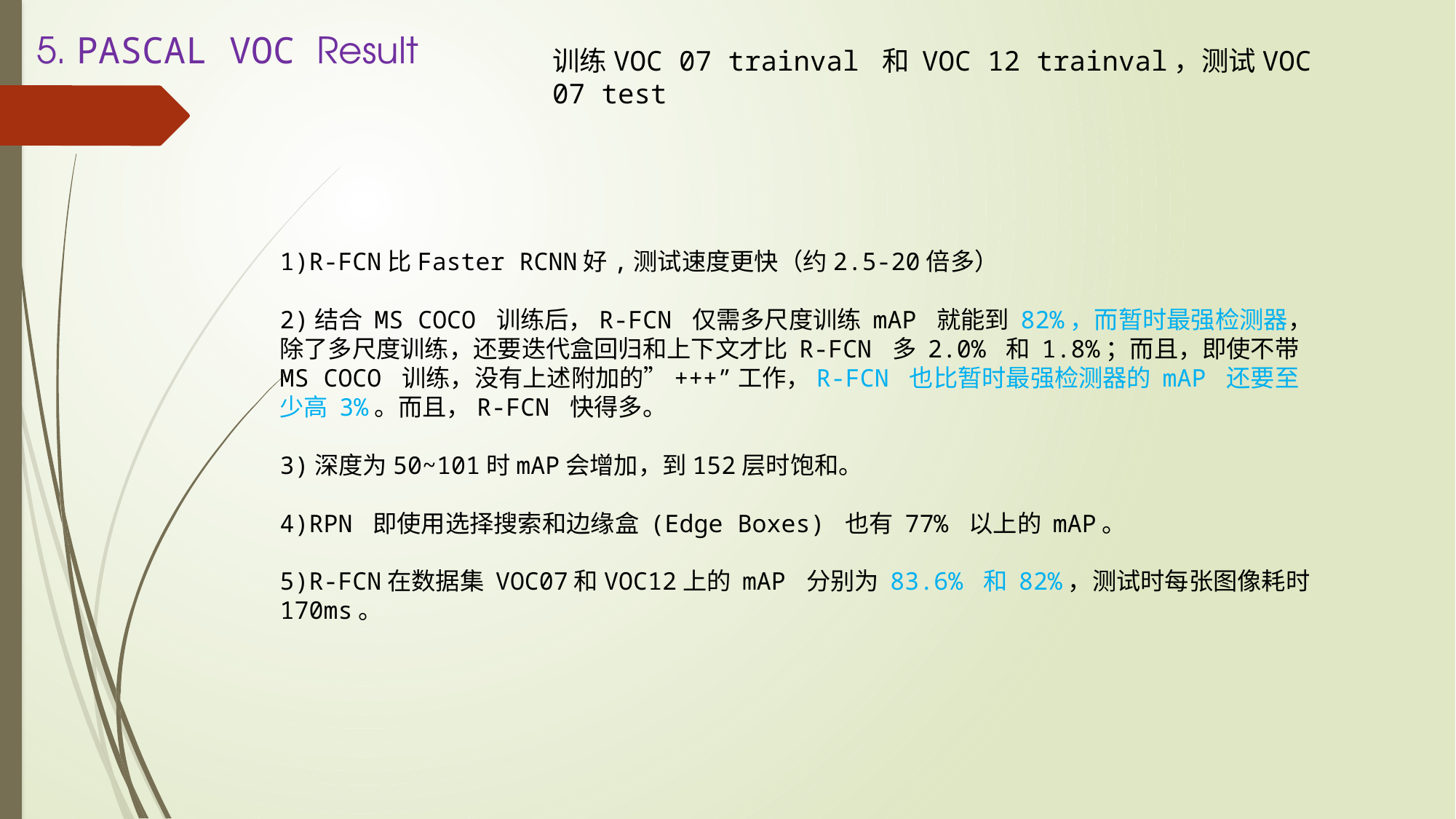

5. PASCAL VOC Result
训练VOC 07 trainval 和 VOC 12 trainval，测试VOC 07 test
1)R-FCN比Faster RCNN好,测试速度更快（约2.5-20倍多）

2)结合 MS COCO 训练后，R-FCN 仅需多尺度训练 mAP 就能到 82%，而暂时最强检测器，除了多尺度训练，还要迭代盒回归和上下文才比 R-FCN 多 2.0% 和 1.8%；而且，即使不带 MS COCO 训练，没有上述附加的”+++”工作，R-FCN 也比暂时最强检测器的 mAP 还要至少高 3%。而且，R-FCN 快得多。

3)深度为50~101时mAP会增加，到152层时饱和。

4)RPN 即使用选择搜索和边缘盒 (Edge Boxes) 也有 77% 以上的 mAP。

5)R-FCN在数据集 VOC07和VOC12上的 mAP 分别为 83.6% 和 82%，测试时每张图像耗时 170ms。